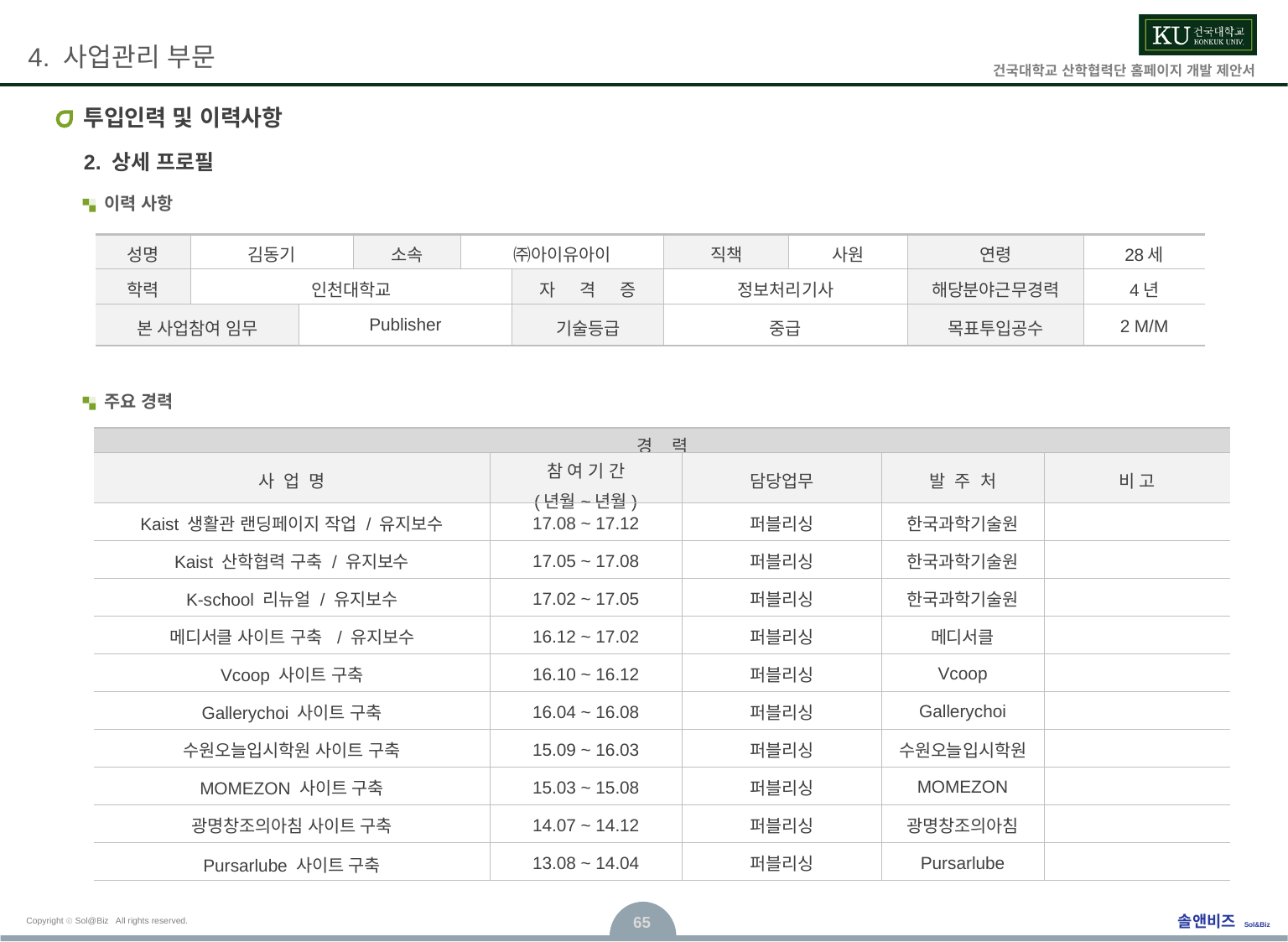

# 투입인력 및 이력사항
2. 상세 프로필
이력 사항

| 성명 | 김동기 |  | 소속 | ㈜아이유아이 |  | 직책 | 사원 | 연령 | 28세 |
| --- | --- | --- | --- | --- | --- | --- | --- | --- | --- |
| 학력 | 인천대학교 |  |  |  | 자 격 증 | 정보처리기사 |  | 해당분야근무경력 | 4년 |
| 본 사업참여 임무 |  | Publisher |  |  | 기술등급 | 중급 |  | 목표투입공수 | 2 M/M |
주요 경력

| 경 력 |  |  |  |  |
| --- | --- | --- | --- | --- |
| 사 업 명 | 참 여 기 간 (년월~년월) | 담당업무 | 발 주 처 | 비 고 |
| Kaist 생활관 랜딩페이지 작업 / 유지보수 | 17.08 ~ 17.12 | 퍼블리싱 | 한국과학기술원 |  |
| Kaist 산학협력 구축 / 유지보수 | 17.05 ~ 17.08 | 퍼블리싱 | 한국과학기술원 |  |
| K-school 리뉴얼 / 유지보수 | 17.02 ~ 17.05 | 퍼블리싱 | 한국과학기술원 |  |
| 메디서클 사이트 구축 / 유지보수 | 16.12 ~ 17.02 | 퍼블리싱 | 메디서클 |  |
| Vcoop 사이트 구축 | 16.10 ~ 16.12 | 퍼블리싱 | Vcoop |  |
| Gallerychoi 사이트 구축 | 16.04 ~ 16.08 | 퍼블리싱 | Gallerychoi |  |
| 수원오늘입시학원 사이트 구축 | 15.09 ~ 16.03 | 퍼블리싱 | 수원오늘입시학원 |  |
| MOMEZON 사이트 구축 | 15.03 ~ 15.08 | 퍼블리싱 | MOMEZON |  |
| 광명창조의아침 사이트 구축 | 14.07 ~ 14.12 | 퍼블리싱 | 광명창조의아침 |  |
| Pursarlube 사이트 구축 | 13.08 ~ 14.04 | 퍼블리싱 | Pursarlube |  |